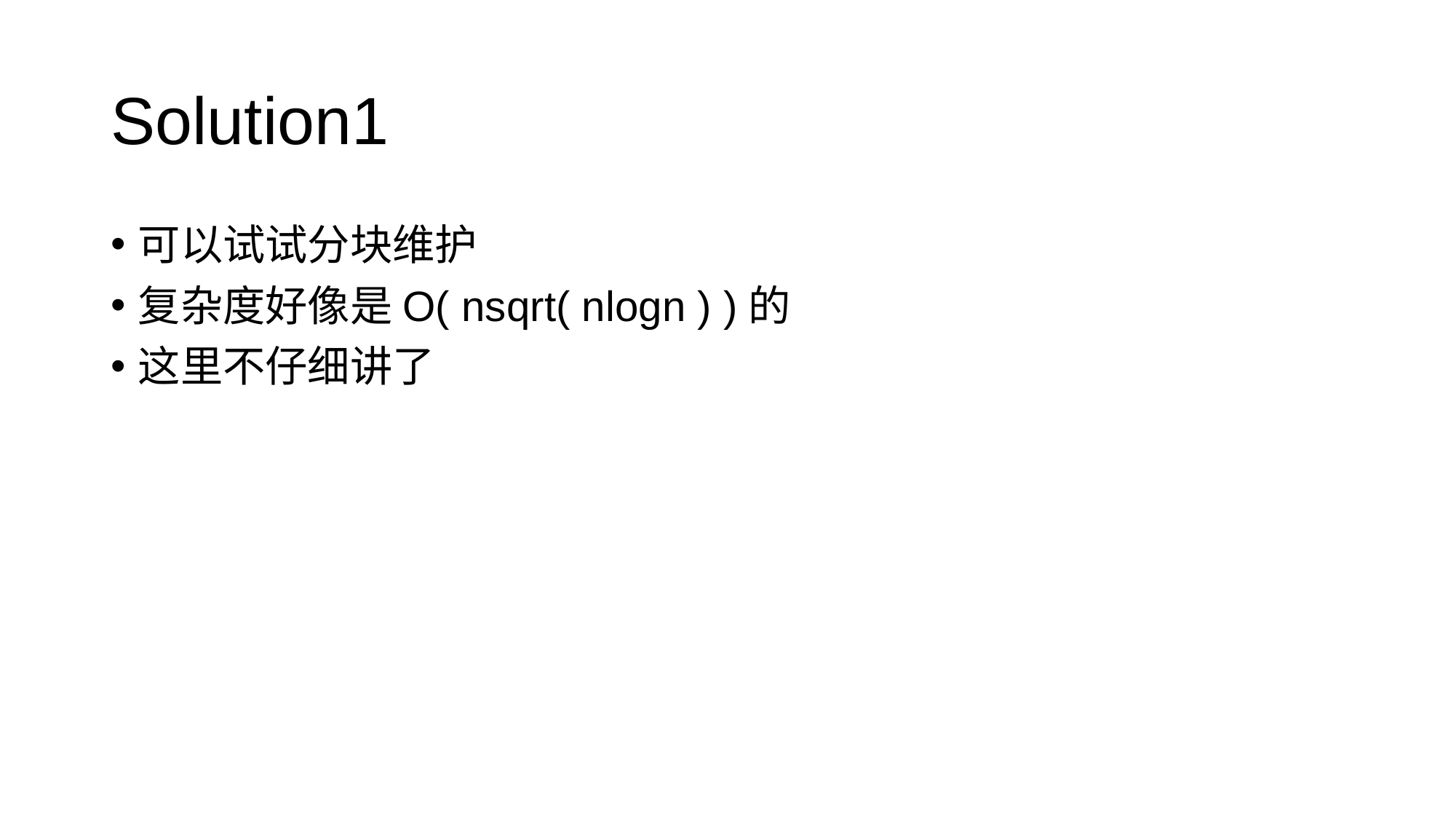

# Solution1
可以试试分块维护
复杂度好像是O( nsqrt( nlogn ) )的
这里不仔细讲了